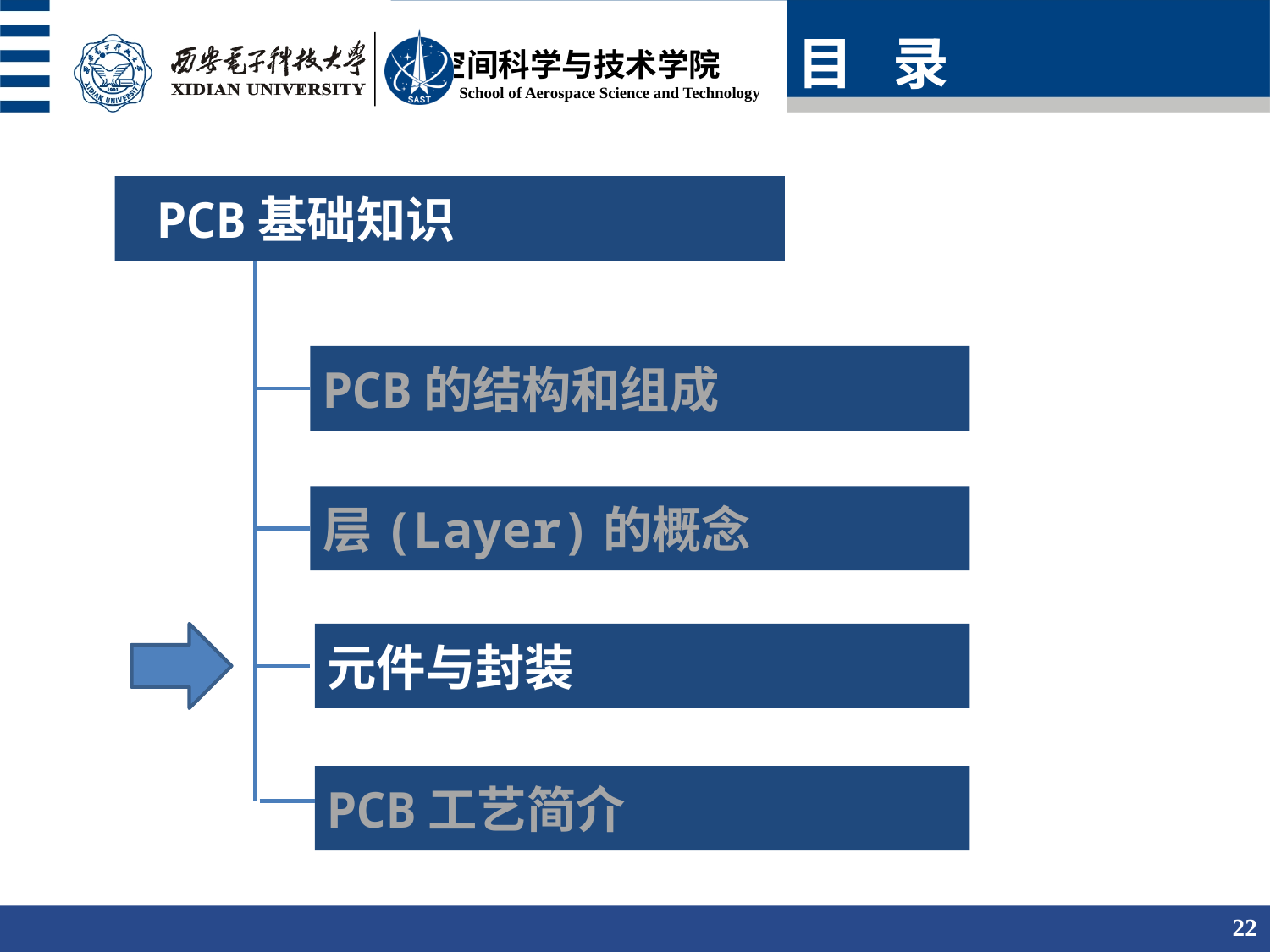

目   录
 PCB基础知识
PCB的结构和组成
层(Layer)的概念

元件与封装
PCB工艺简介